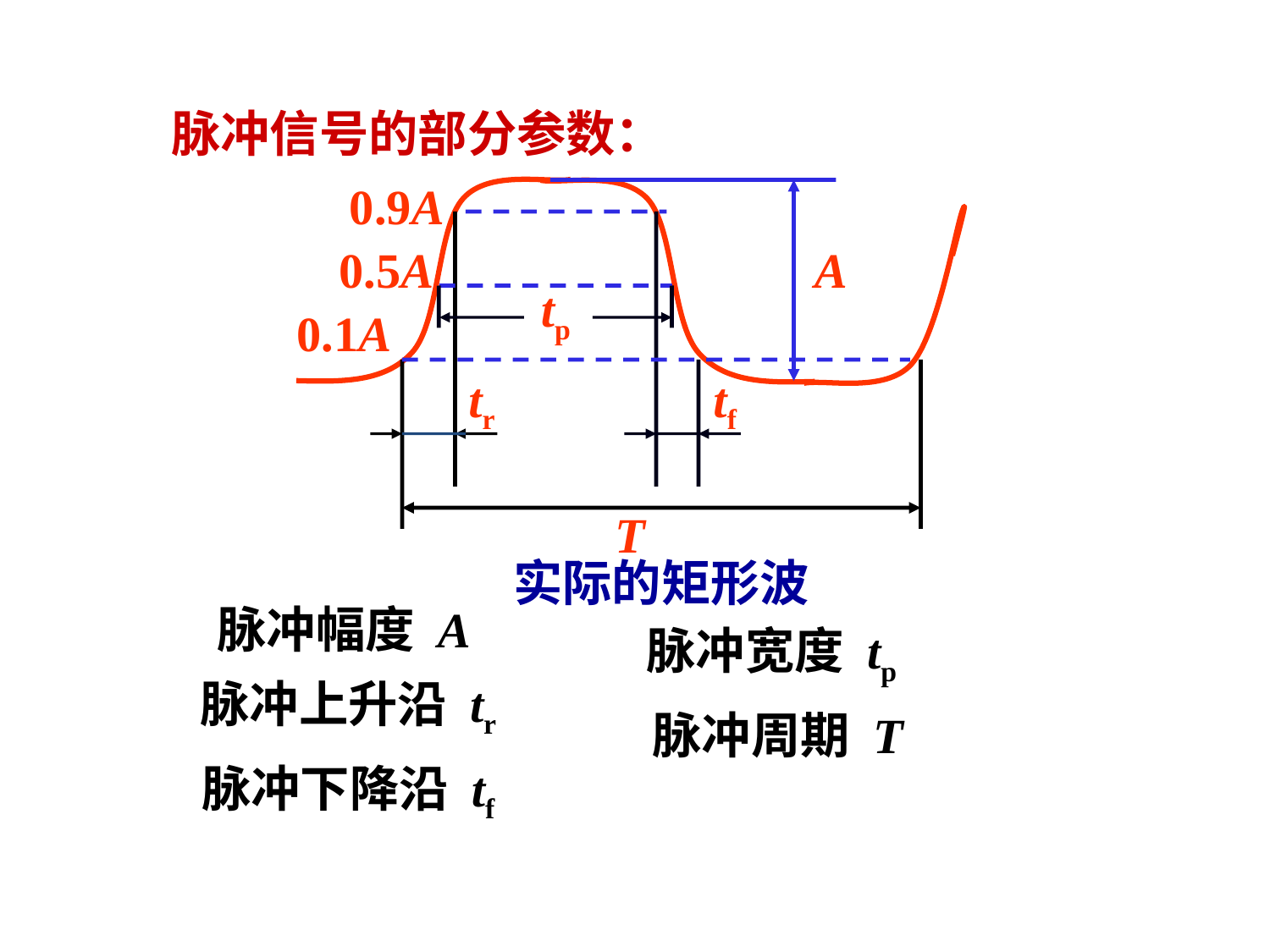

脉冲信号的部分参数：

0.9A

0.5A

A
tp

0.1A

tr
tf
T
实际的矩形波
脉冲幅度 A
脉冲宽度 tp
脉冲上升沿 tr
脉冲周期 T
脉冲下降沿 tf